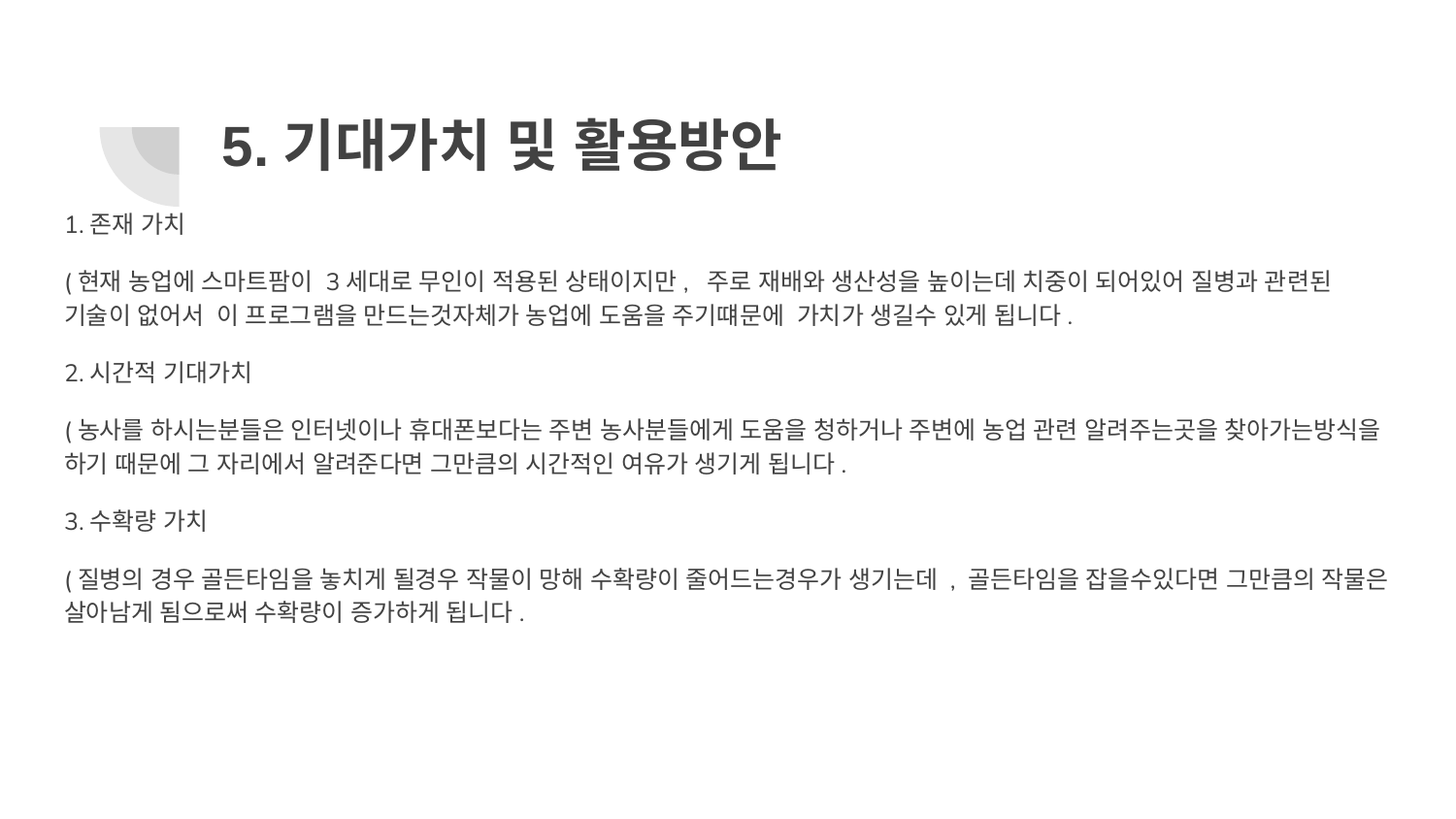

# 5.기대가치 및 활용방안
1.존재 가치
(현재 농업에 스마트팜이 3세대로 무인이 적용된 상태이지만,  주로 재배와 생산성을 높이는데 치중이 되어있어 질병과 관련된 기술이 없어서  이 프로그램을 만드는것자체가 농업에 도움을 주기떄문에  가치가 생길수 있게 됩니다.
2.시간적 기대가치
(농사를 하시는분들은 인터넷이나 휴대폰보다는 주변 농사분들에게 도움을 청하거나 주변에 농업 관련 알려주는곳을 찾아가는방식을 하기 때문에 그 자리에서 알려준다면 그만큼의 시간적인 여유가 생기게 됩니다.
3.수확량 가치
(질병의 경우 골든타임을 놓치게 될경우 작물이 망해 수확량이 줄어드는경우가 생기는데 , 골든타임을 잡을수있다면 그만큼의 작물은 살아남게 됨으로써 수확량이 증가하게 됩니다.